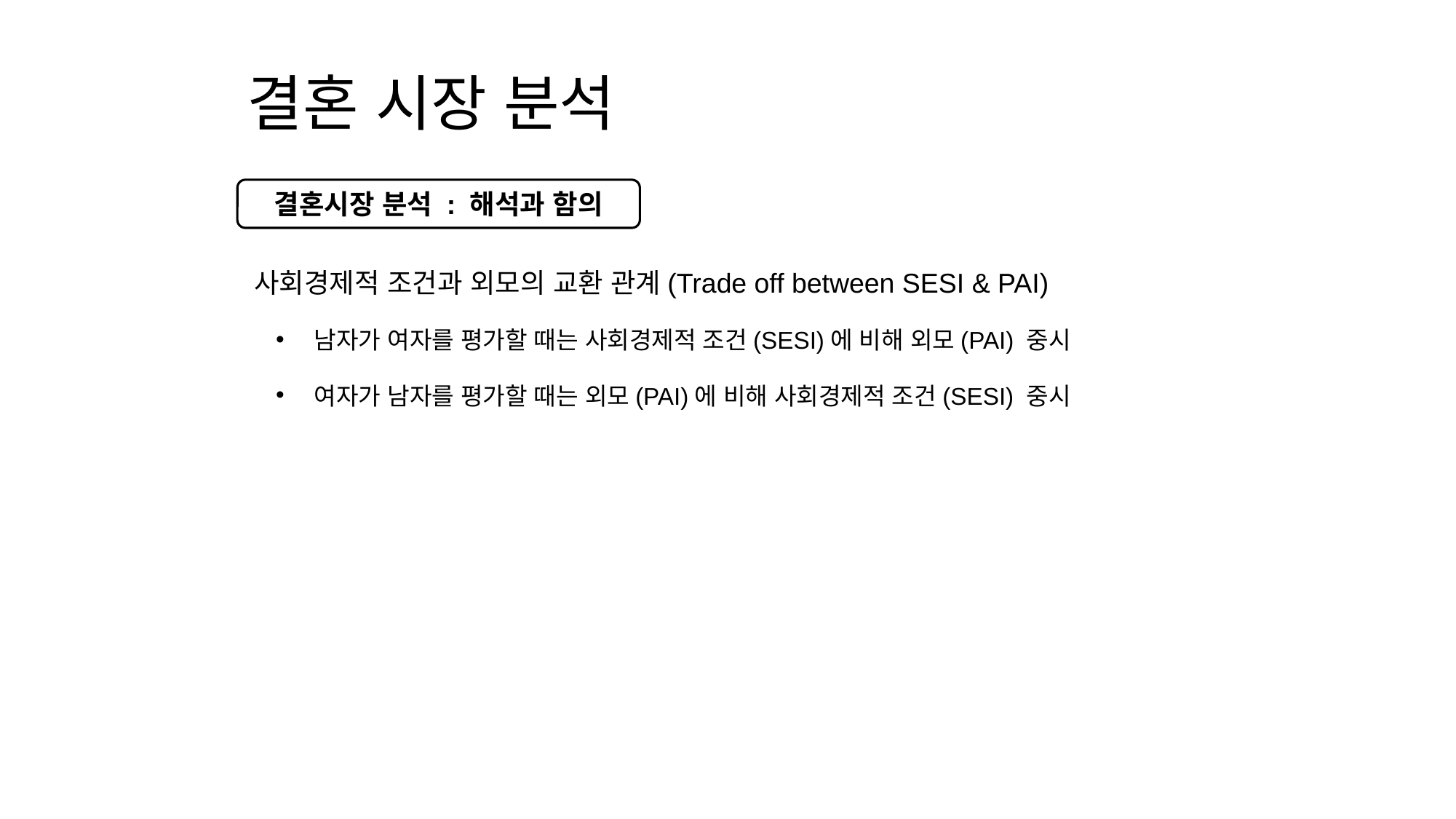

결혼 시장 분석
결혼시장 분석 : 해석과 함의

사회경제적 조건과 외모의 교환 관계(Trade off between SESI & PAI)
 남자가 여자를 평가할 때는 사회경제적 조건(SESI)에 비해 외모(PAI) 중시
 여자가 남자를 평가할 때는 외모(PAI)에 비해 사회경제적 조건(SESI) 중시